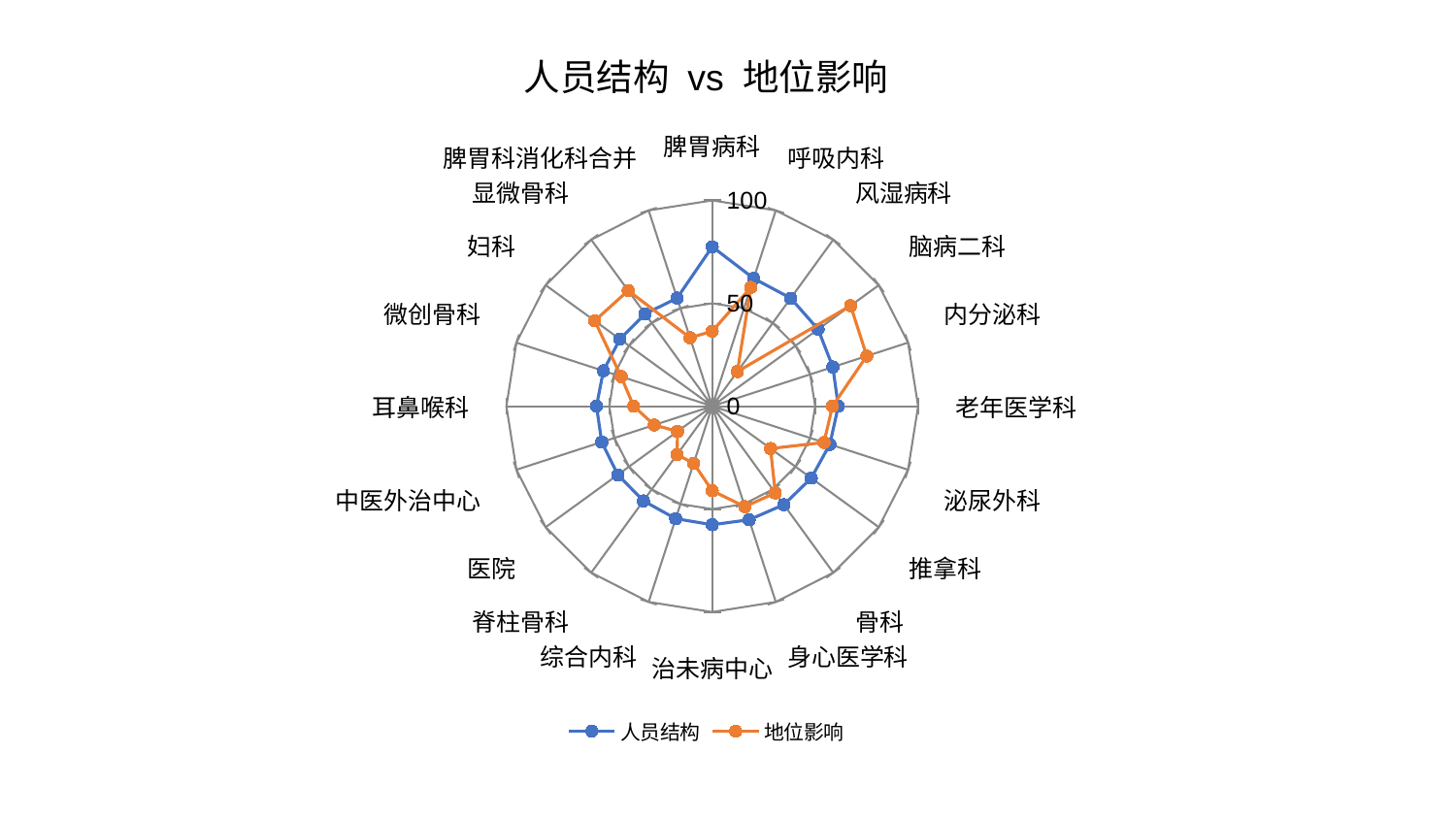

### Chart: 人员结构 vs 地位影响

| Category | 人员结构 | 地位影响 |
|---|---|---|
| 脾胃病科 | 77.46328253721036 | 36.43112722589505 |
| 呼吸内科 | 65.25144232049696 | 60.67274514797297 |
| 风湿病科 | 64.8673461326679 | 20.816796197083978 |
| 脑病二科 | 63.57143748218535 | 83.09876777430446 |
| 内分泌科 | 61.612689459017616 | 78.93632230109223 |
| 老年医学科 | 61.233123093266435 | 58.42090970559241 |
| 泌尿外科 | 60.080514166675826 | 57.07358448342541 |
| 推拿科 | 59.451526733401245 | 35.00674861205365 |
| 骨科 | 59.17044824899634 | 52.10584799803101 |
| 身心医学科 | 58.04216328679877 | 51.317733810173024 |
| 治未病中心 | 57.624983258916174 | 41.0993686411097 |
| 综合内科 | 57.48295082048337 | 29.21028510709797 |
| 脊柱骨科 | 56.8677690446413 | 29.123886246086915 |
| 医院 | 56.70336992574875 | 20.840577846805303 |
| 中医外治中心 | 56.44179545626242 | 29.63102725425121 |
| 耳鼻喉科 | 56.208842106741784 | 38.19431503076819 |
| 微创骨科 | 55.60411228853651 | 46.538865722320985 |
| 妇科 | 55.44203059341581 | 70.57518122168437 |
| 显微骨科 | 55.42880950543406 | 69.47061884236743 |
| 脾胃科消化科合并 | 55.23761128489996 | 34.97558623203625 |
52